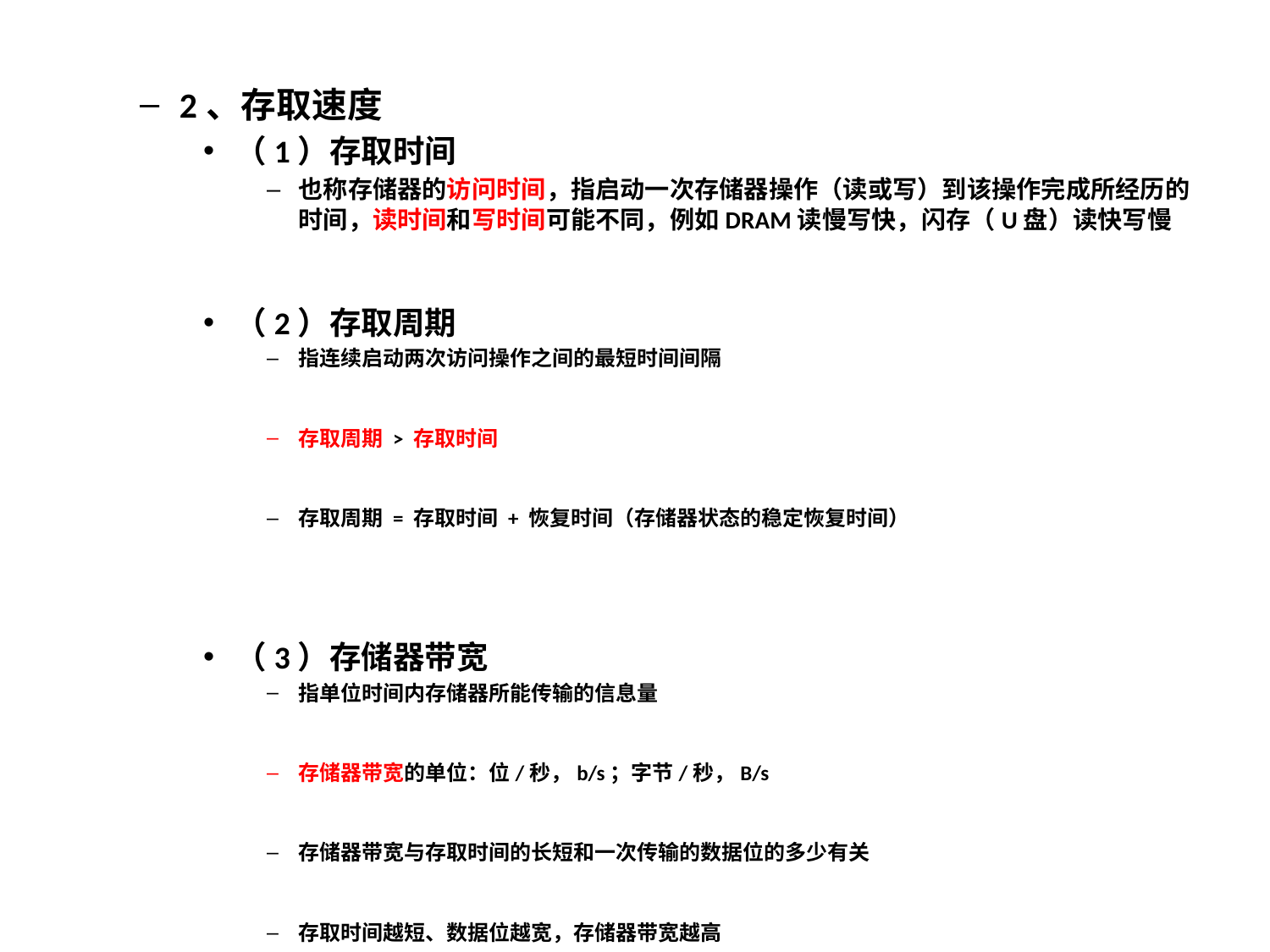

2、存取速度
（1）存取时间
也称存储器的访问时间，指启动一次存储器操作（读或写）到该操作完成所经历的时间，读时间和写时间可能不同，例如DRAM读慢写快，闪存（U盘）读快写慢

（2）存取周期
指连续启动两次访问操作之间的最短时间间隔

存取周期 > 存取时间

存取周期 = 存取时间 + 恢复时间（存储器状态的稳定恢复时间）

（3）存储器带宽
指单位时间内存储器所能传输的信息量

存储器带宽的单位：位/秒，b/s；字节/秒，B/s

存储器带宽与存取时间的长短和一次传输的数据位的多少有关

存取时间越短、数据位越宽，存储器带宽越高